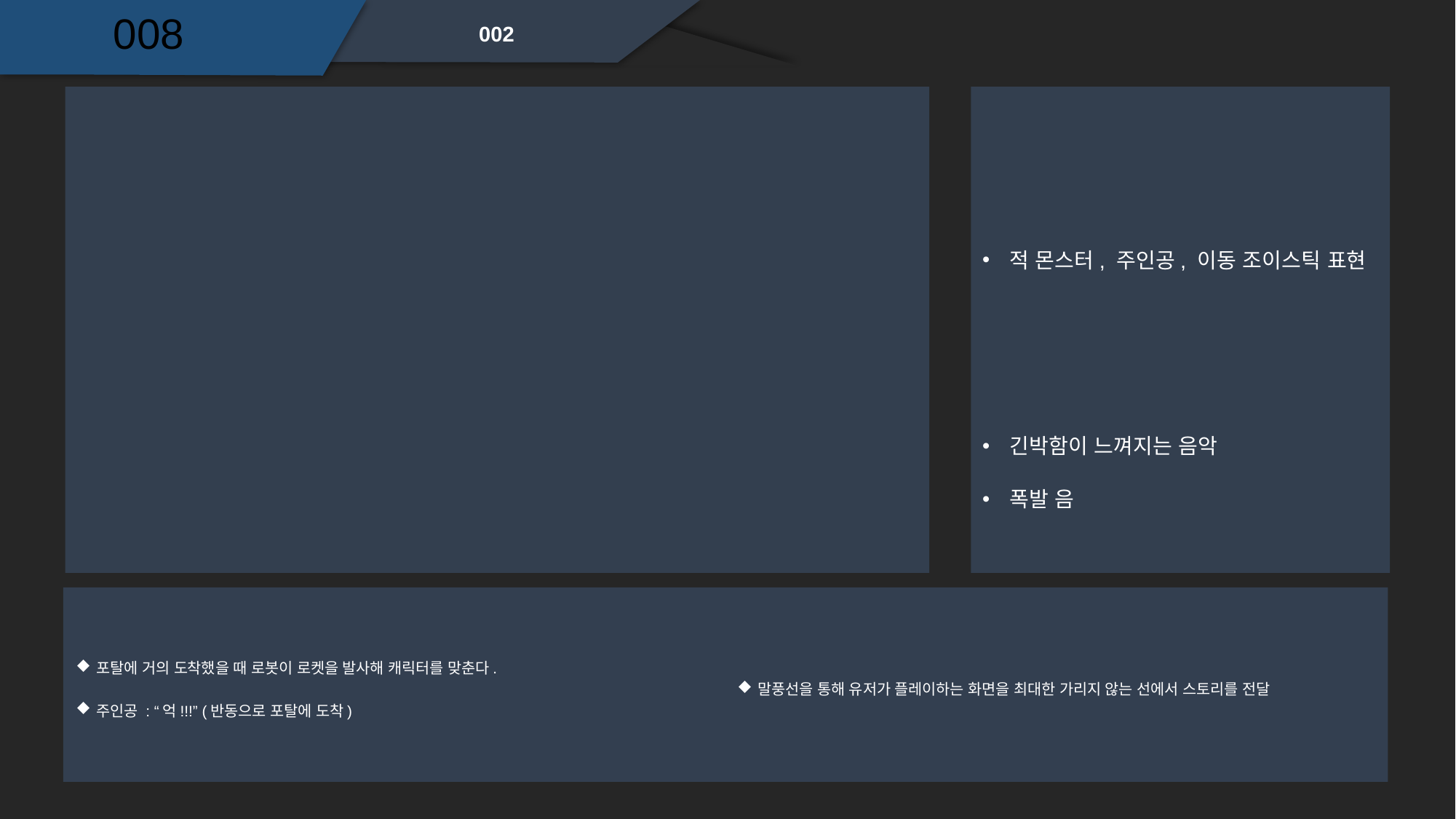

008
002
적 몬스터, 주인공, 이동 조이스틱 표현
긴박함이 느껴지는 음악
폭발 음
포탈에 거의 도착했을 때 로봇이 로켓을 발사해 캐릭터를 맞춘다.
주인공 : “억!!!” (반동으로 포탈에 도착)
말풍선을 통해 유저가 플레이하는 화면을 최대한 가리지 않는 선에서 스토리를 전달